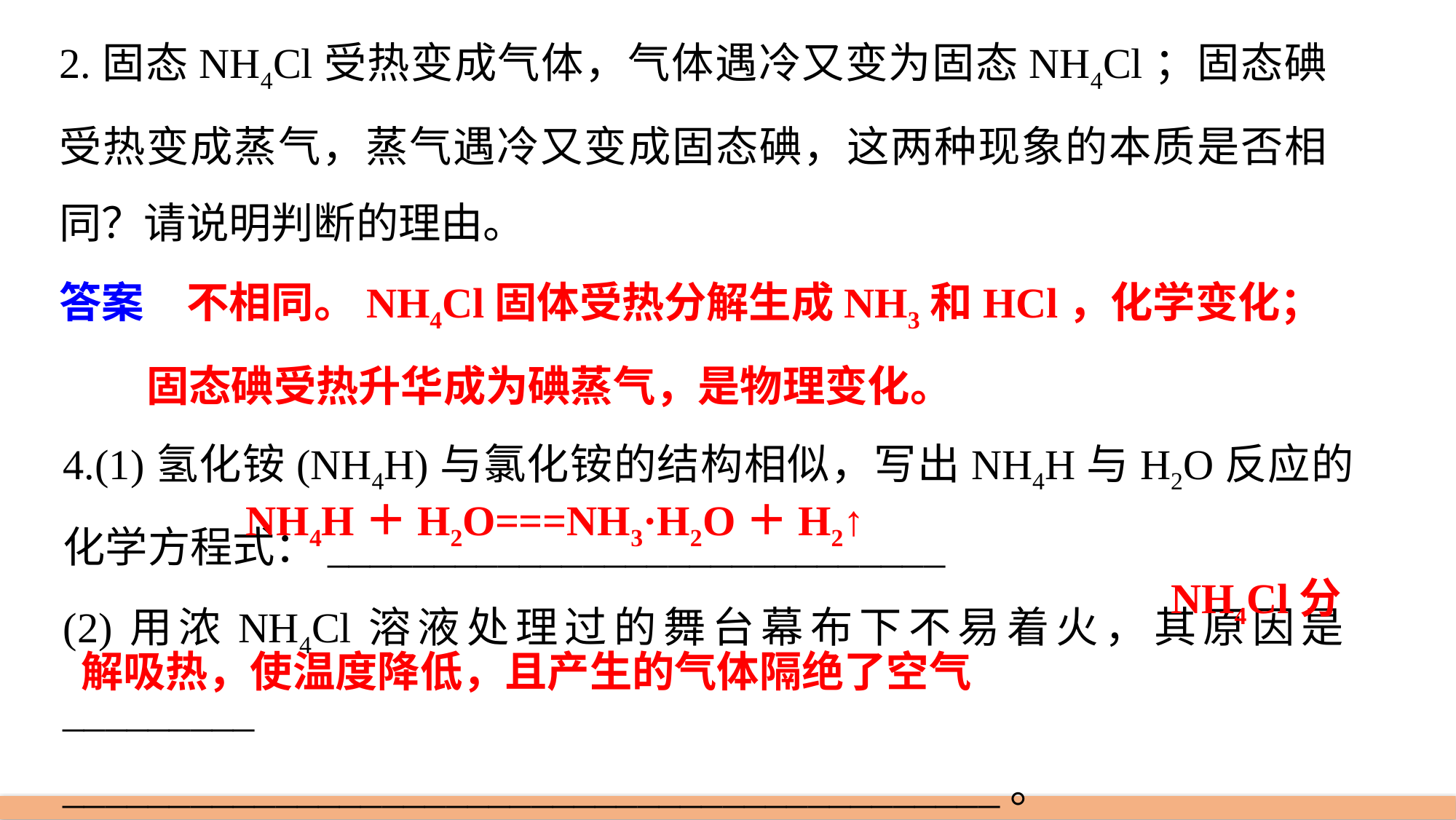

2.固态NH4Cl受热变成气体，气体遇冷又变为固态NH4Cl；固态碘受热变成蒸气，蒸气遇冷又变成固态碘，这两种现象的本质是否相同？请说明判断的理由。
答案　不相同。NH4Cl固体受热分解生成NH3和HCl，化学变化；
        固态碘受热升华成为碘蒸气，是物理变化。
4.(1)氢化铵(NH4H)与氯化铵的结构相似，写出NH4H与H2O反应的化学方程式：_____________________________
(2)用浓NH4Cl溶液处理过的舞台幕布下不易着火，其原因是_________
____________________________________________。
NH4H＋H2O===NH3·H2O＋H2↑
NH4Cl分
解吸热，使温度降低，且产生的气体隔绝了空气